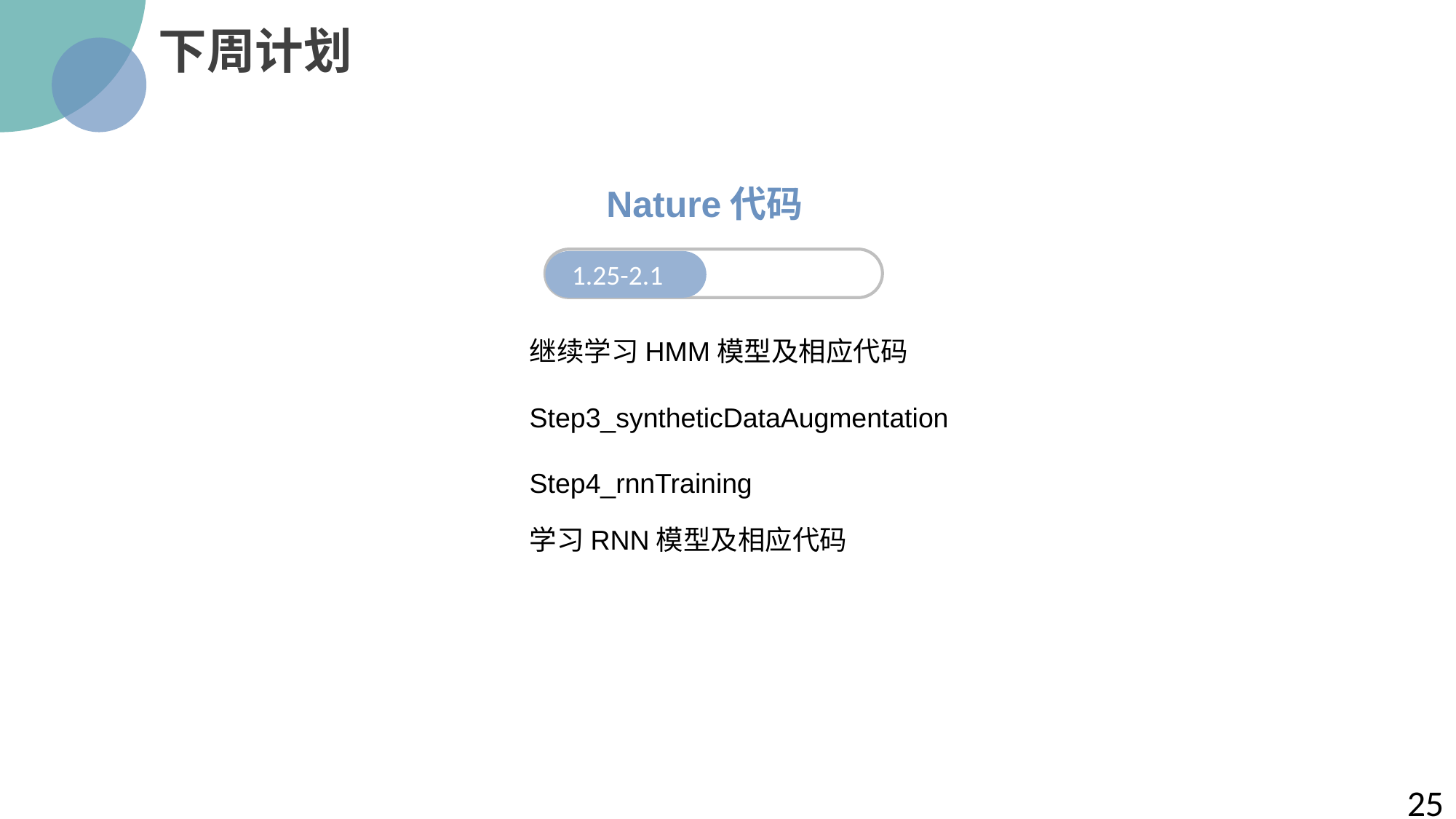

下周计划

Nature代码

1.25-2.1
继续学习HMM模型及相应代码
Step3_syntheticDataAugmentation

Step4_rnnTraining
学习RNN模型及相应代码